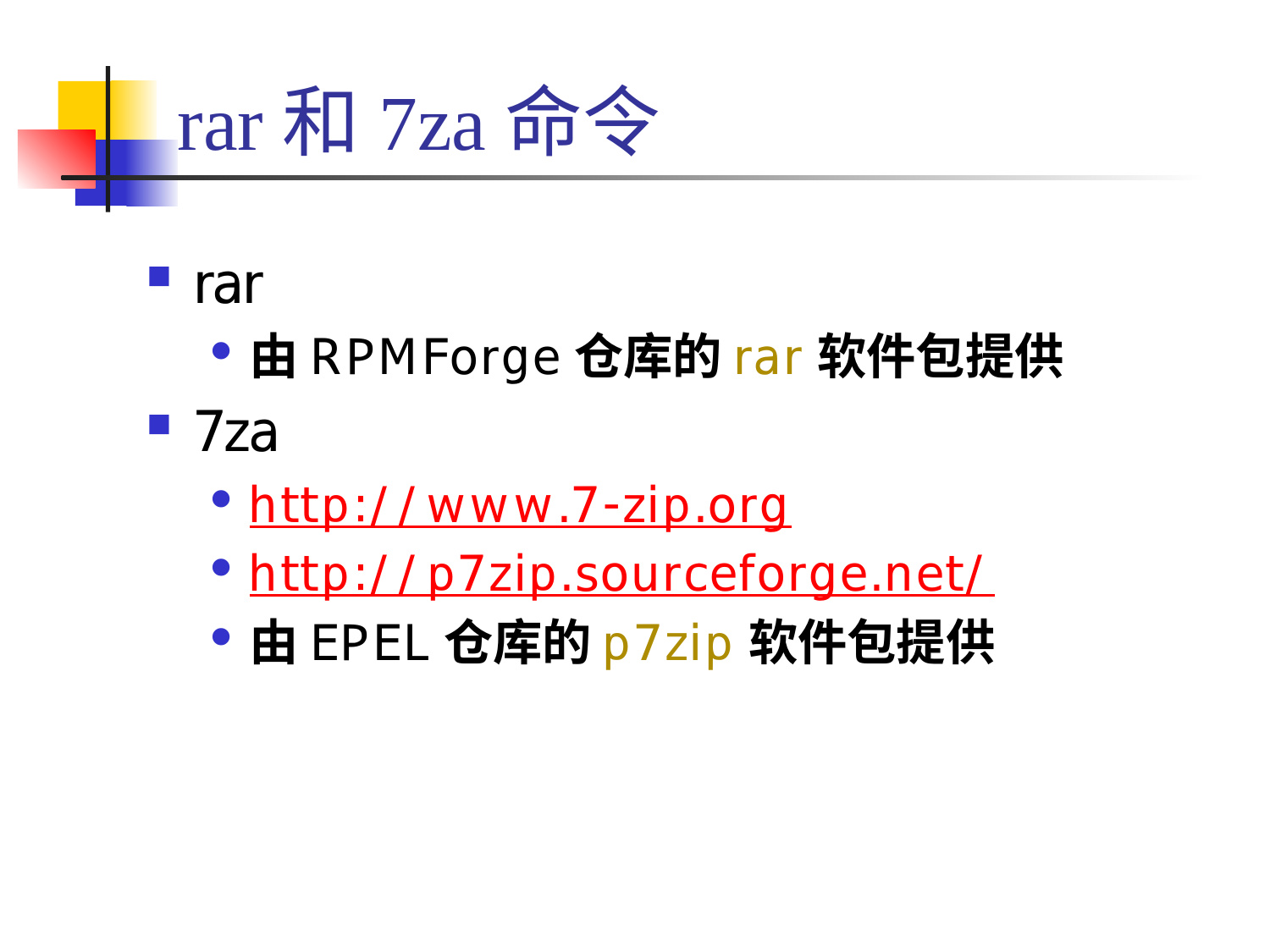

# rar和7za命令
rar
由RPMForge仓库的rar软件包提供
7za
http://www.7-zip.org
http://p7zip.sourceforge.net/
由EPEL仓库的p7zip软件包提供